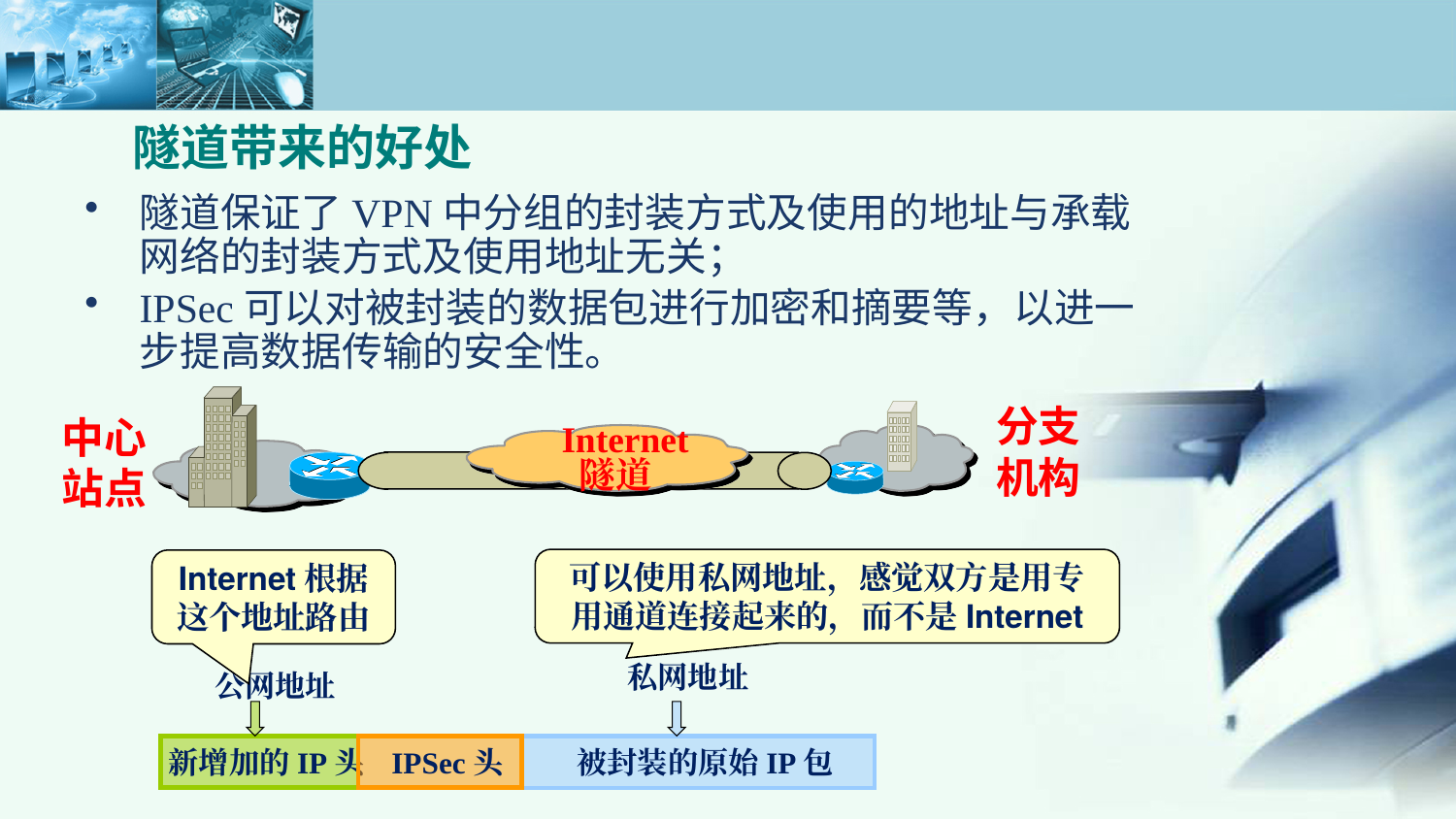

# 隧道带来的好处
隧道保证了VPN中分组的封装方式及使用的地址与承载网络的封装方式及使用地址无关；
IPSec可以对被封装的数据包进行加密和摘要等，以进一步提高数据传输的安全性。

分支机构

中心站点
Internet

隧道

可以使用私网地址，感觉双方是用专用通道连接起来的，而不是Internet
Internet根据这个地址路由
私网地址
公网地址

新增加的IP头
IPSec头
被封装的原始IP包